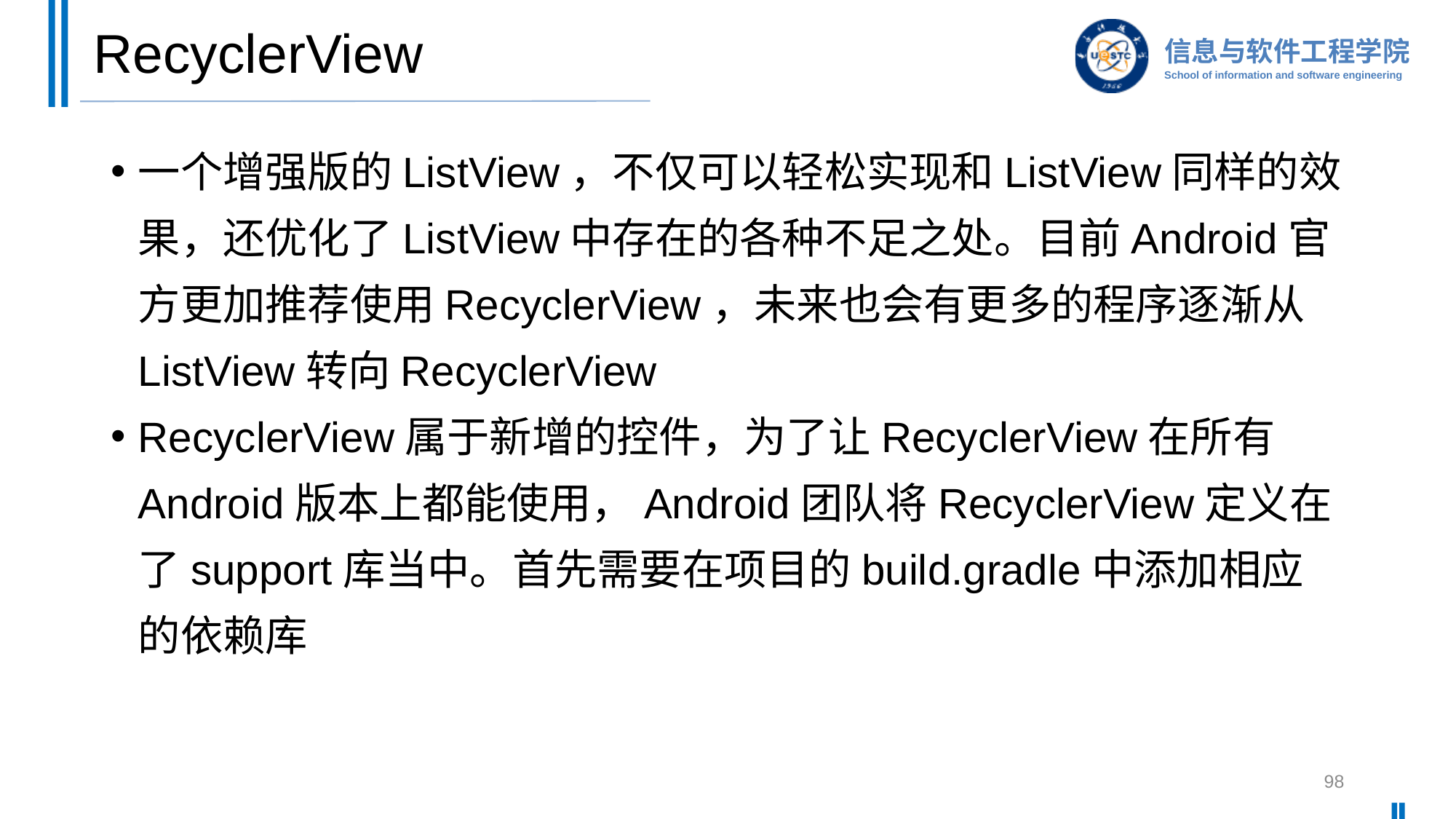

# RecyclerView
一个增强版的ListView，不仅可以轻松实现和ListView同样的效果，还优化了ListView中存在的各种不足之处。目前Android官方更加推荐使用RecyclerView，未来也会有更多的程序逐渐从ListView转向RecyclerView
RecyclerView属于新增的控件，为了让RecyclerView在所有Android版本上都能使用，Android团队将RecyclerView定义在了support库当中。首先需要在项目的build.gradle中添加相应的依赖库
98